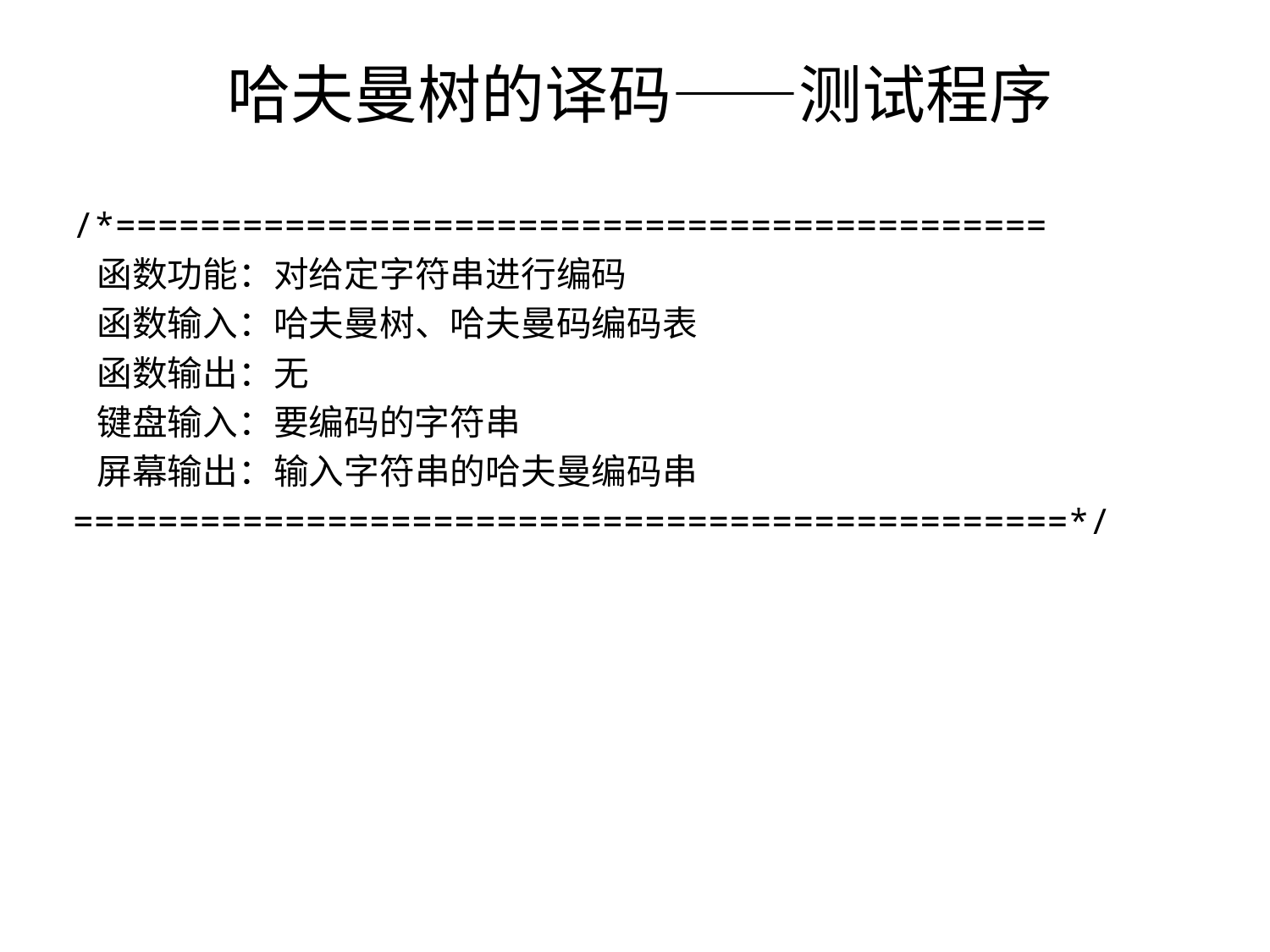

# 哈夫曼树的译码——测试程序
/*============================================
  函数功能：对给定字符串进行编码
  函数输入：哈夫曼树、哈夫曼码编码表
  函数输出：无
  键盘输入：要编码的字符串
  屏幕输出：输入字符串的哈夫曼编码串
===============================================*/

179